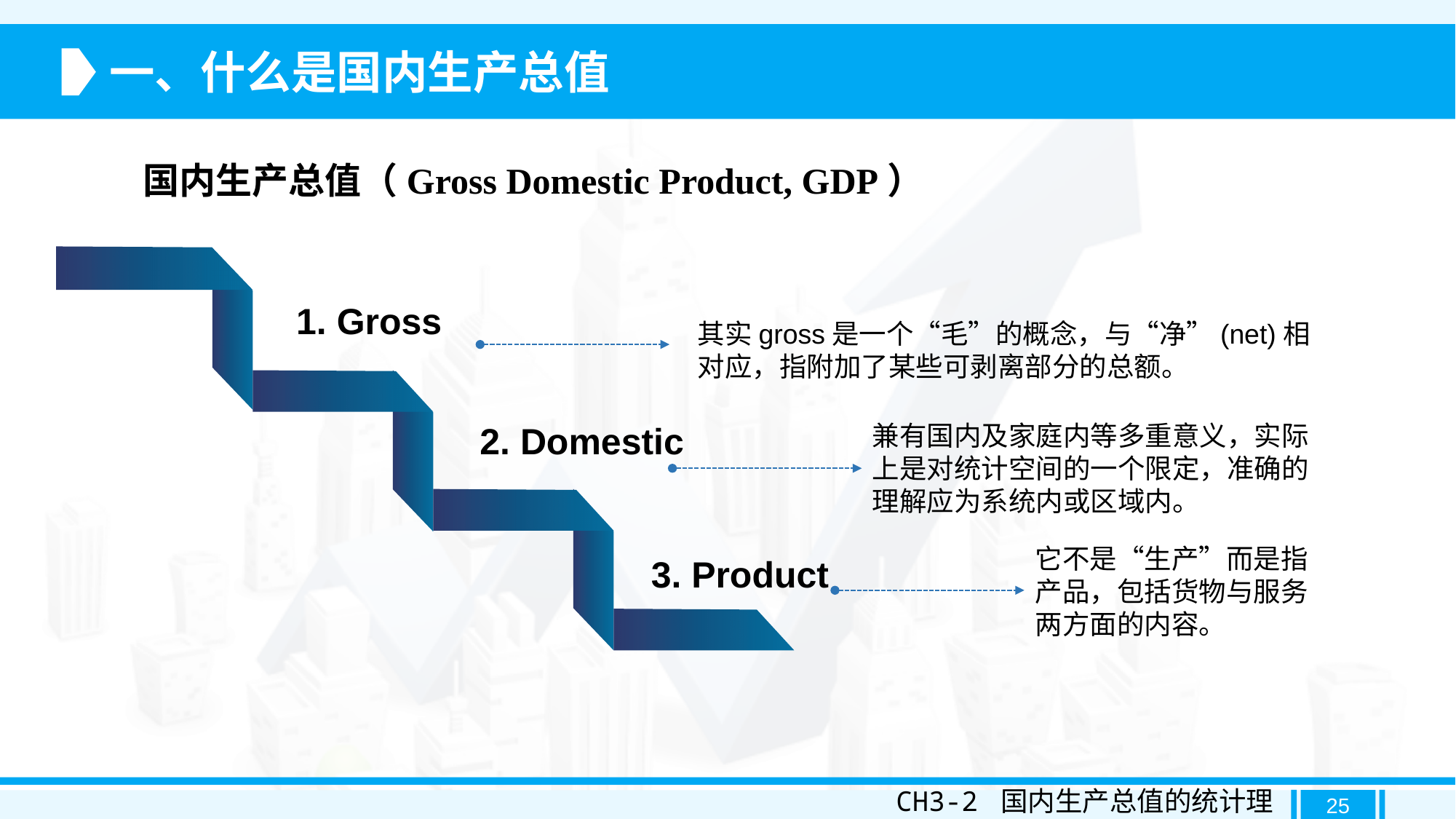

一、什么是国内生产总值

国内生产总值（Gross Domestic Product, GDP）

1. Gross
其实gross是一个“毛”的概念，与“净”(net)相对应，指附加了某些可剥离部分的总额。
兼有国内及家庭内等多重意义，实际上是对统计空间的一个限定，准确的理解应为系统内或区域内。
2. Domestic
它不是“生产”而是指产品，包括货物与服务两方面的内容。
3. Product
CH3-2 国内生产总值的统计理论
25